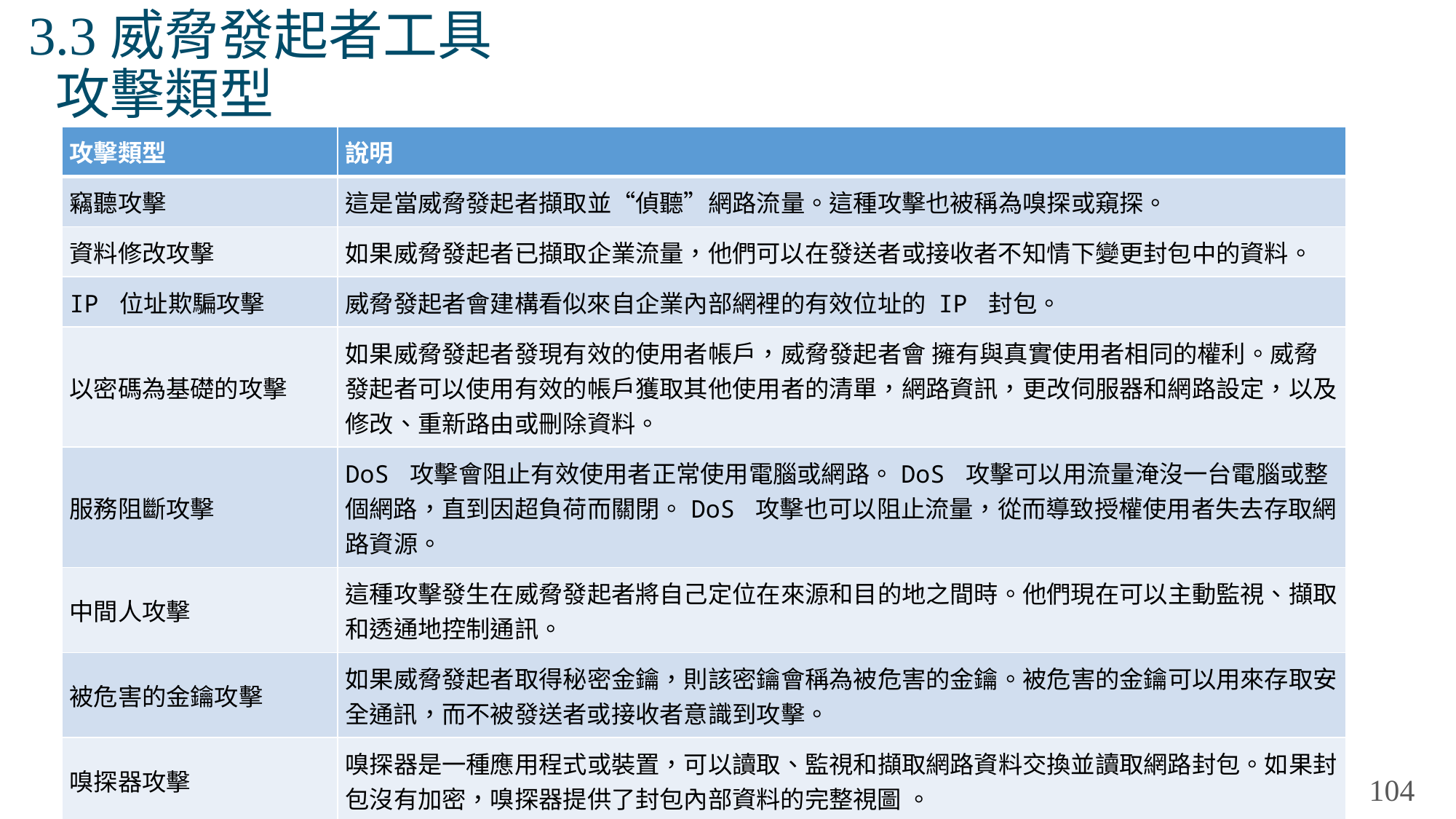

# 3.3威脅發起者工具 攻擊類型
| 攻擊類型 | 說明 |
| --- | --- |
| 竊聽攻擊 | 這是當威脅發起者擷取並“偵聽”網路流量。這種攻擊也被稱為嗅探或窺探。 |
| 資料修改攻擊 | 如果威脅發起者已擷取企業流量，他們可以在發送者或接收者不知情下變更封包中的資料。 |
| IP 位址欺騙攻擊 | 威脅發起者會建構看似來自企業內部網裡的有效位址的 IP 封包。 |
| 以密碼為基礎的攻擊 | 如果威脅發起者發現有效的使用者帳戶，威脅發起者會 擁有與真實使用者相同的權利。威脅發起者可以使用有效的帳戶獲取其他使用者的清單，網路資訊，更改伺服器和網路設定，以及修改、重新路由或刪除資料。 |
| 服務阻斷攻擊 | DoS 攻擊會阻止有效使用者正常使用電腦或網路。DoS 攻擊可以用流量淹沒一台電腦或整個網路，直到因超負荷而關閉。DoS 攻擊也可以阻止流量，從而導致授權使用者失去存取網路資源。 |
| 中間人攻擊 | 這種攻擊發生在威脅發起者將自己定位在來源和目的地之間時。他們現在可以主動監視、擷取和透通地控制通訊。 |
| 被危害的金鑰攻擊 | 如果威脅發起者取得秘密金鑰，則該密鑰會稱為被危害的金鑰。被危害的金鑰可以用來存取安全通訊，而不被發送者或接收者意識到攻擊。 |
| 嗅探器攻擊 | 嗅探器是一種應用程式或裝置，可以讀取、監視和擷取網路資料交換並讀取網路封包。如果封包沒有加密，嗅探器提供了封包內部資料的完整視圖 。 |
104